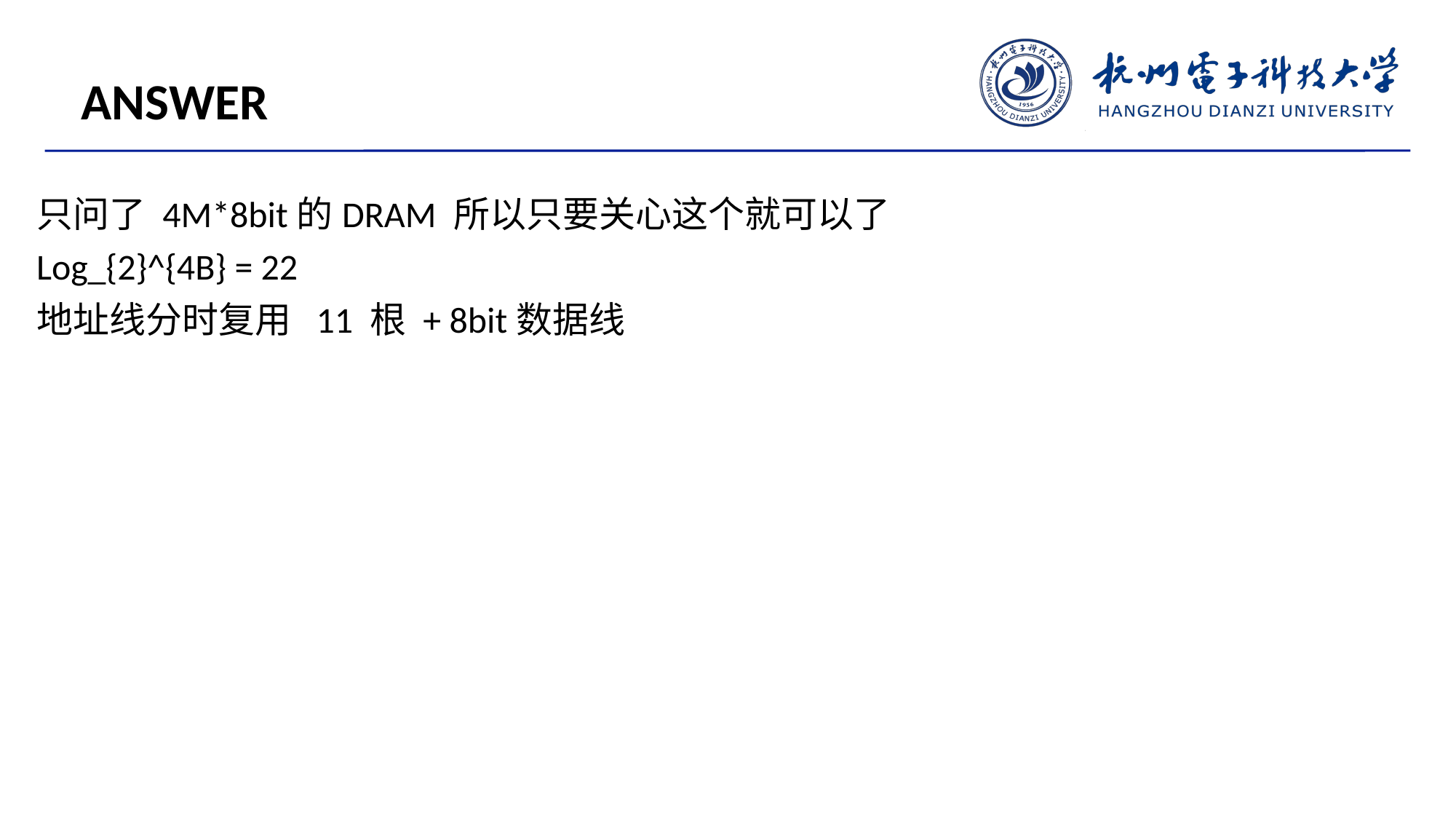

ANSWER
只问了 4M*8bit的DRAM 所以只要关心这个就可以了
Log_{2}^{4B} = 22
地址线分时复用  11 根 + 8bit数据线